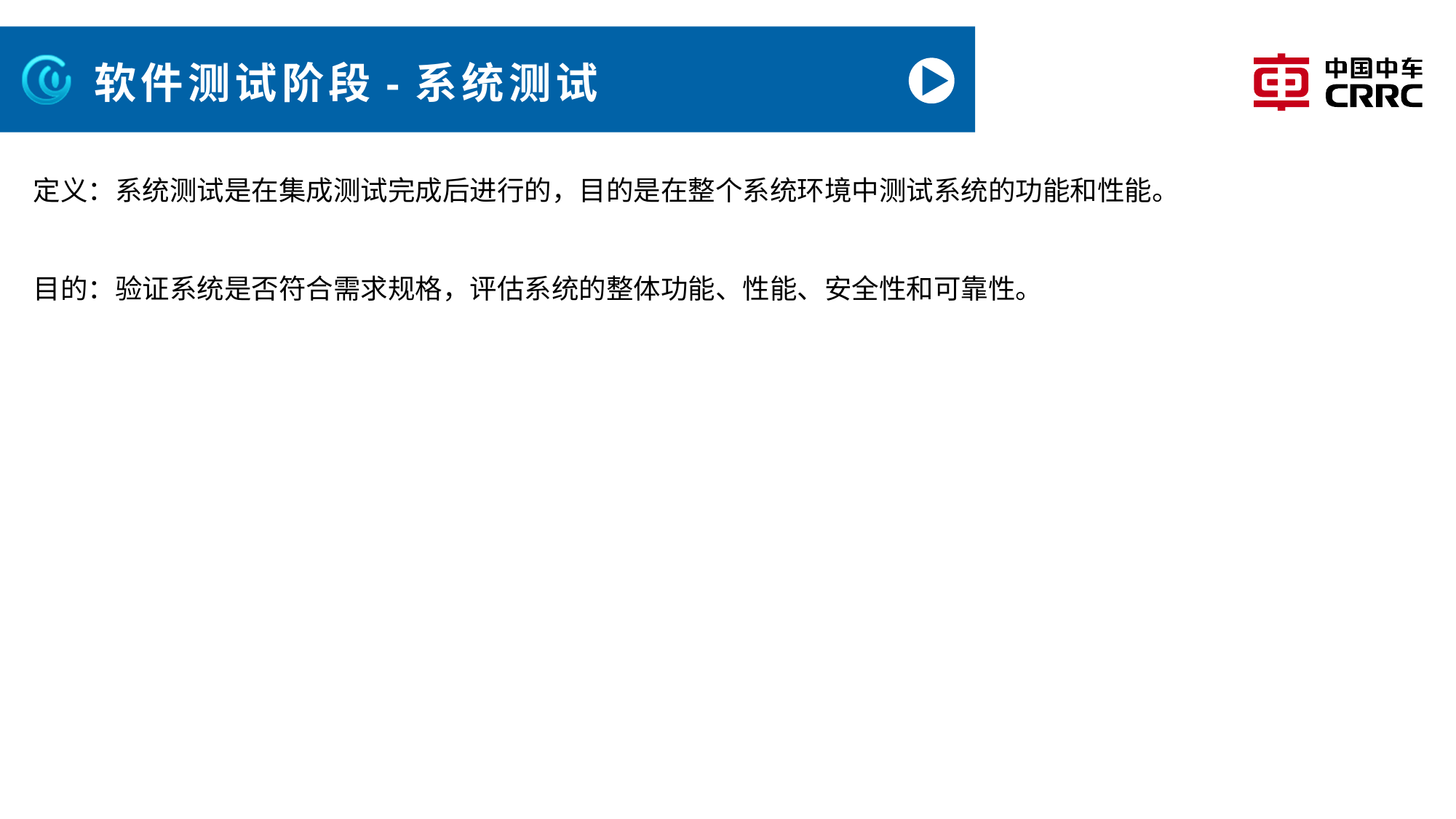

# 软件测试阶段-系统测试
定义：系统测试是在集成测试完成后进行的，目的是在整个系统环境中测试系统的功能和性能。

目的：验证系统是否符合需求规格，评估系统的整体功能、性能、安全性和可靠性。
77